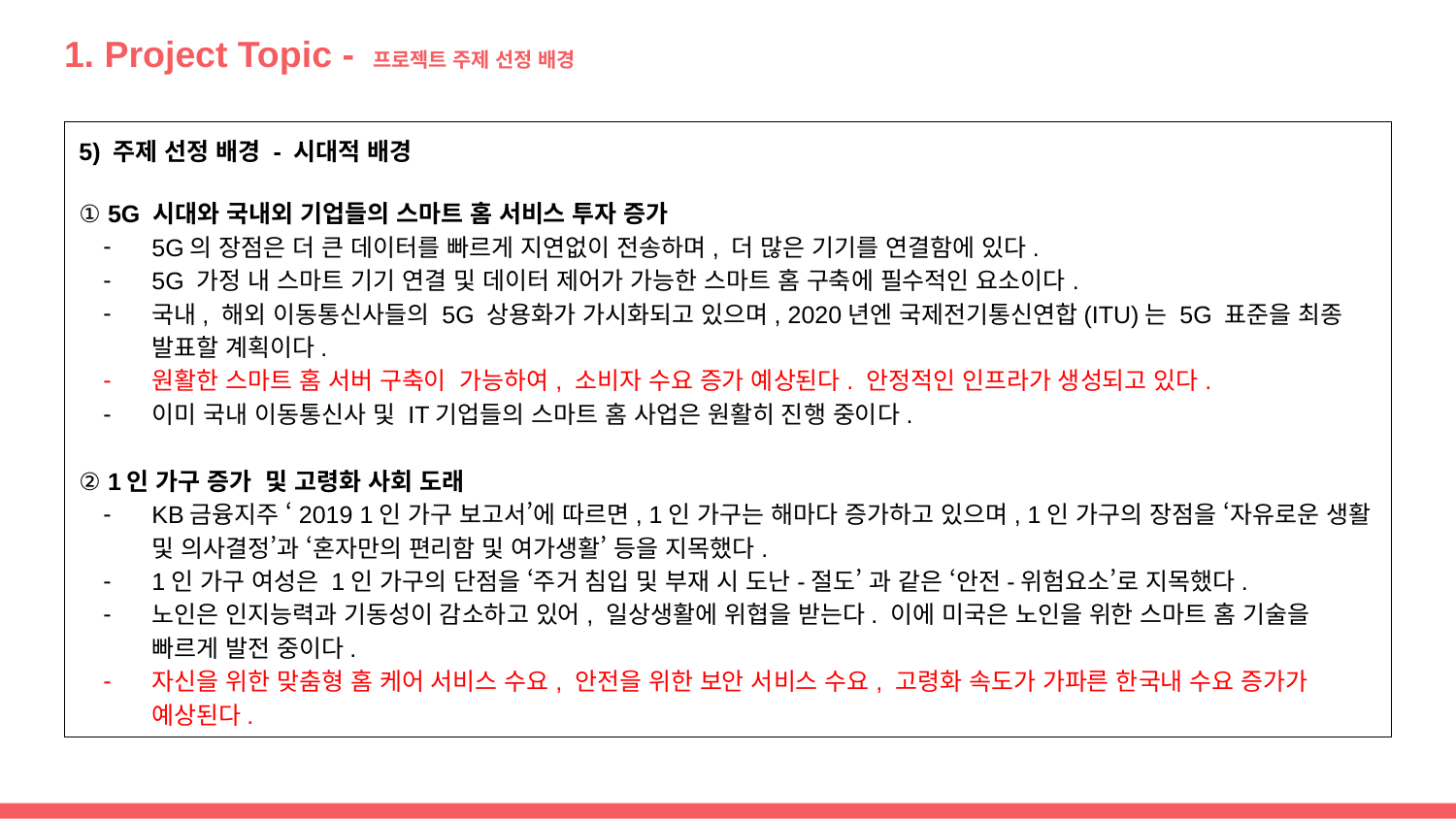

# 1. Project Topic - 프로젝트 주제 선정 배경
5) 주제 선정 배경 - 시대적 배경

① 5G 시대와 국내외 기업들의 스마트 홈 서비스 투자 증가
5G의 장점은 더 큰 데이터를 빠르게 지연없이 전송하며, 더 많은 기기를 연결함에 있다.
5G 가정 내 스마트 기기 연결 및 데이터 제어가 가능한 스마트 홈 구축에 필수적인 요소이다.
국내, 해외 이동통신사들의 5G 상용화가 가시화되고 있으며, 2020년엔 국제전기통신연합(ITU)는 5G 표준을 최종 발표할 계획이다.
원활한 스마트 홈 서버 구축이  가능하여, 소비자 수요 증가 예상된다. 안정적인 인프라가 생성되고 있다.
이미 국내 이동통신사 및 IT기업들의 스마트 홈 사업은 원활히 진행 중이다.

② 1인 가구 증가  및 고령화 사회 도래
KB금융지주 ‘2019 1인 가구 보고서’에 따르면, 1인 가구는 해마다 증가하고 있으며, 1인 가구의 장점을 ‘자유로운 생활 및 의사결정’과 ‘혼자만의 편리함 및 여가생활’ 등을 지목했다.
1인 가구 여성은 1인 가구의 단점을 ‘주거 침입 및 부재 시 도난-절도’ 과 같은 ‘안전-위험요소’로 지목했다.
노인은 인지능력과 기동성이 감소하고 있어, 일상생활에 위협을 받는다. 이에 미국은 노인을 위한 스마트 홈 기술을 빠르게 발전 중이다.
자신을 위한 맞춤형 홈 케어 서비스 수요, 안전을 위한 보안 서비스 수요, 고령화 속도가 가파른 한국내 수요 증가가 예상된다.